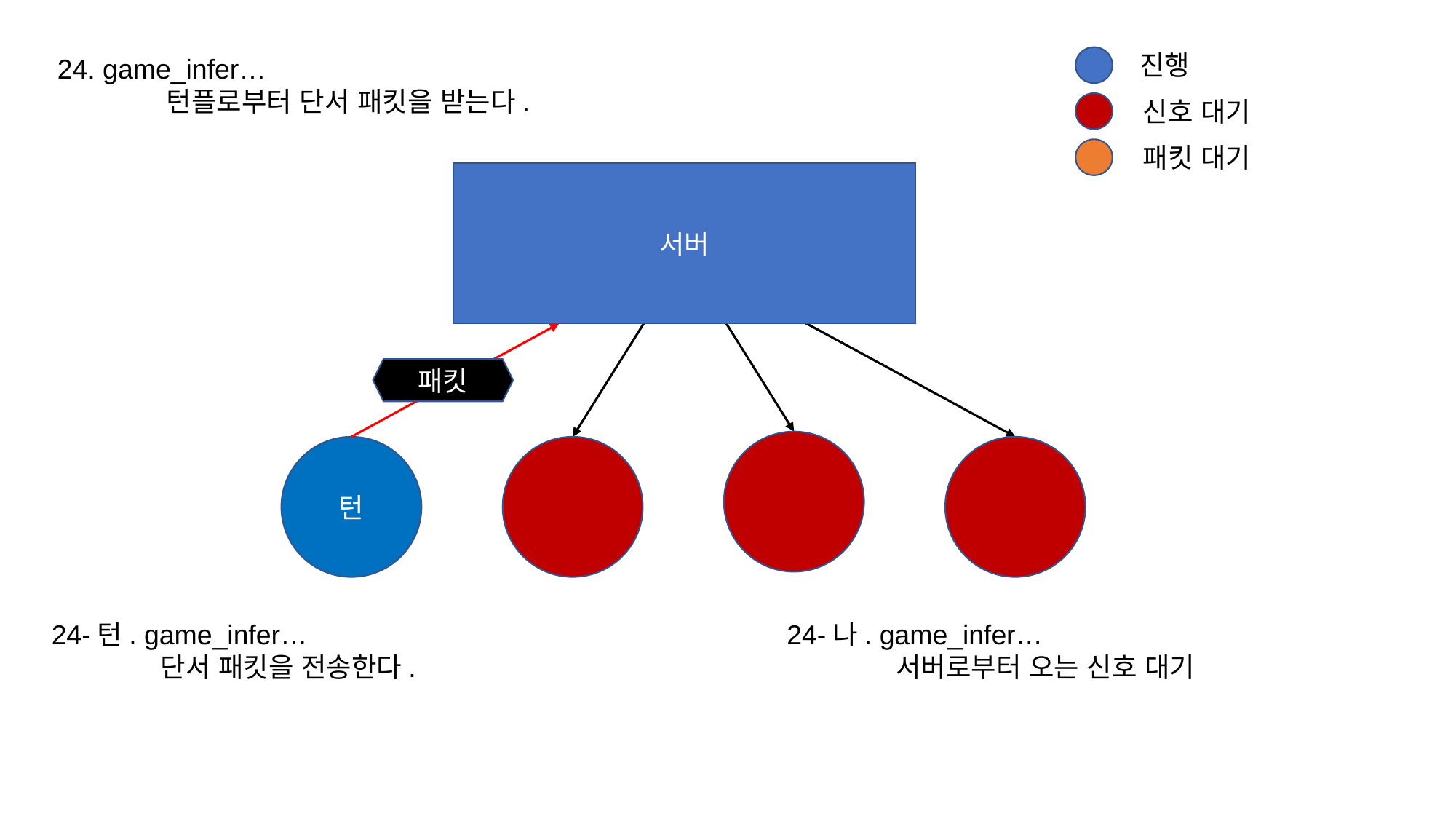

진행
24. game_infer…
	턴플로부터 단서 패킷을 받는다.

신호 대기

패킷 대기

서버
패킷

턴

24-턴. game_infer…
	단서 패킷을 전송한다.
24-나. game_infer…
	서버로부터 오는 신호 대기